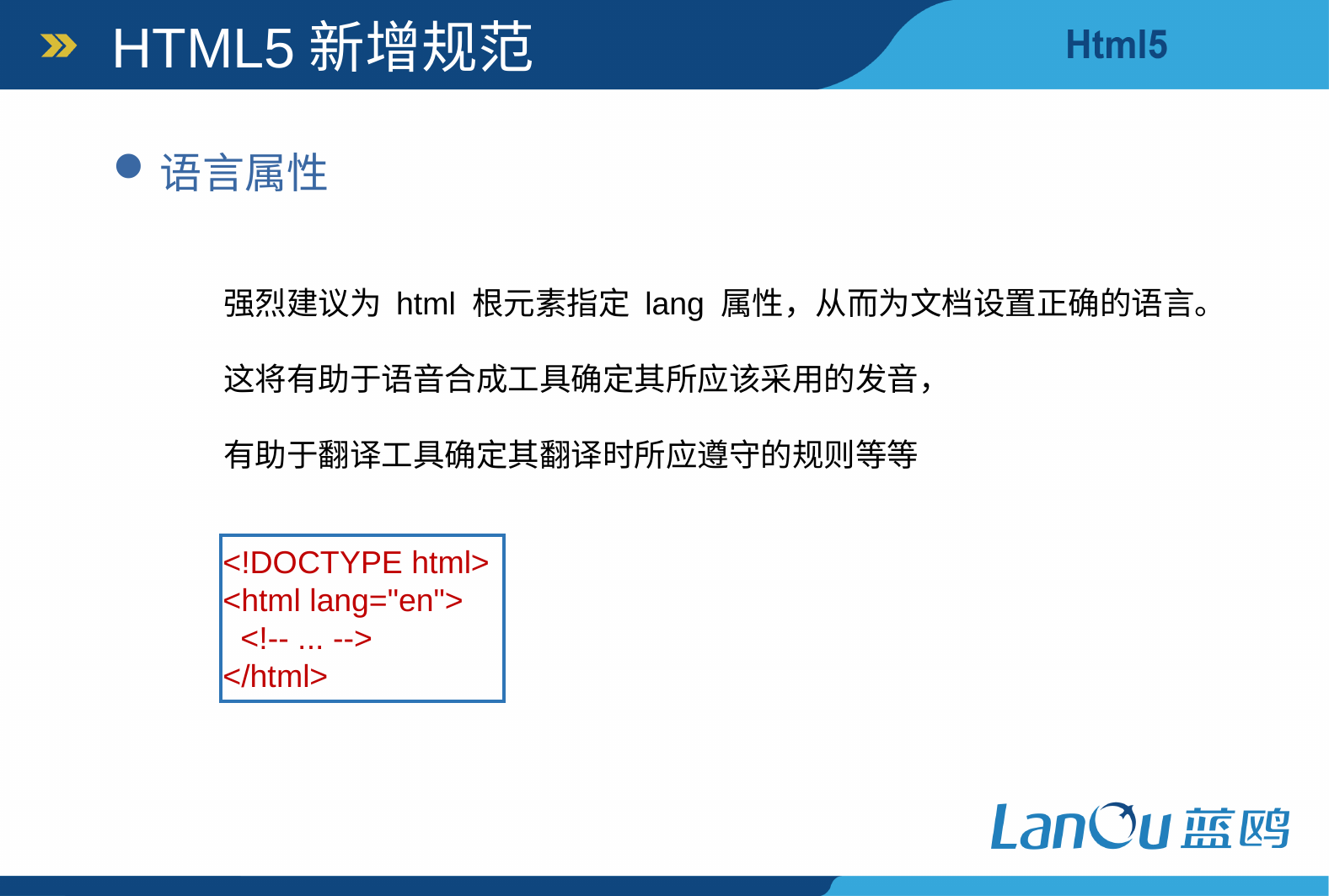

HTML5新增规范
语言属性
强烈建议为 html 根元素指定 lang 属性，从而为文档设置正确的语言。

这将有助于语音合成工具确定其所应该采用的发音，

有助于翻译工具确定其翻译时所应遵守的规则等等

<!DOCTYPE html>
<html lang="en">
  <!-- ... -->
</html>